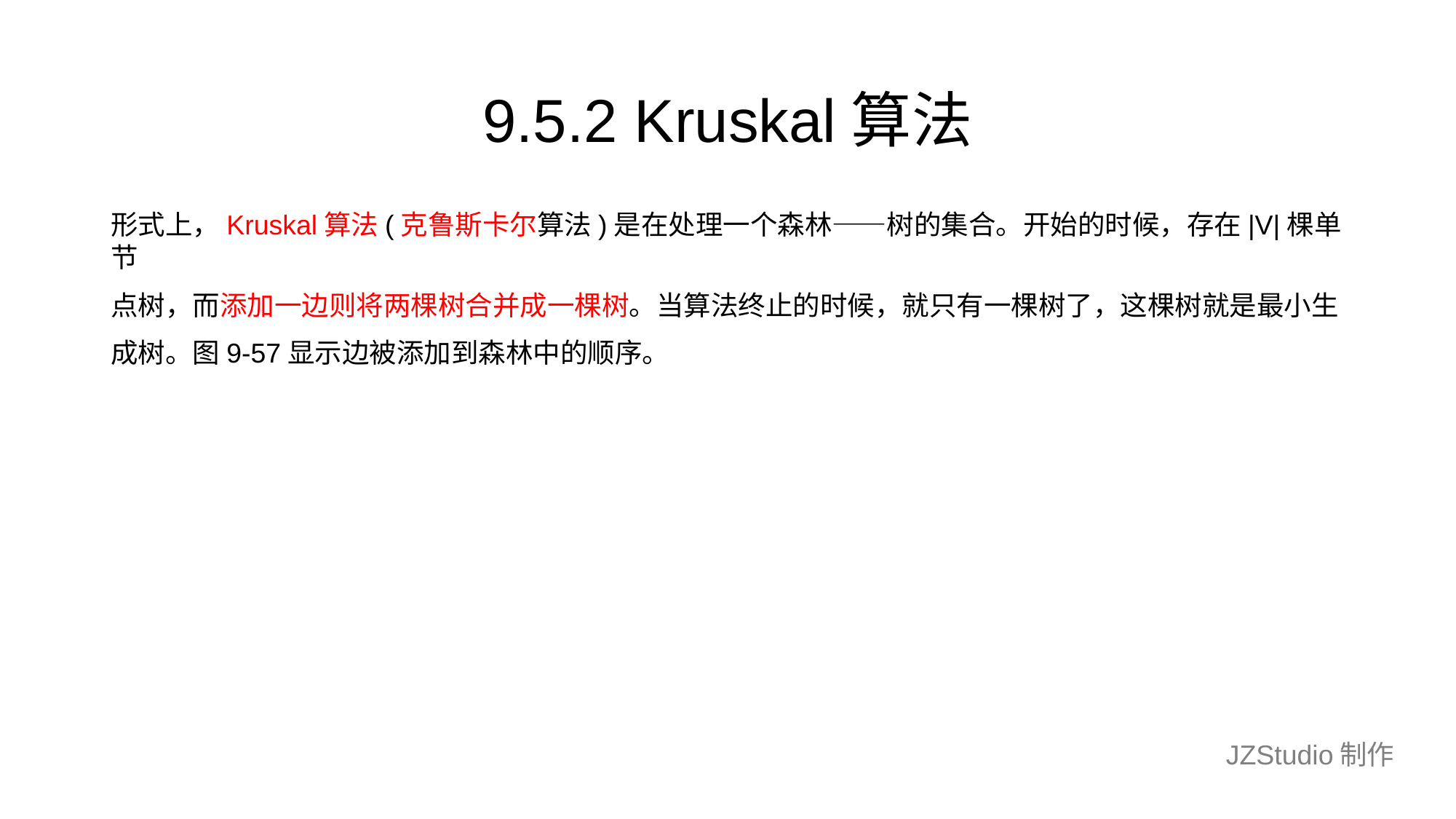

# 9.5.2 Kruskal算法
形式上，Kruskal算法(克鲁斯卡尔算法)是在处理一个森林——树的集合。开始的时候，存在|V|棵单节
点树，而添加一边则将两棵树合并成一棵树。当算法终止的时候，就只有一棵树了，这棵树就是最小生
成树。图9-57显示边被添加到森林中的顺序。